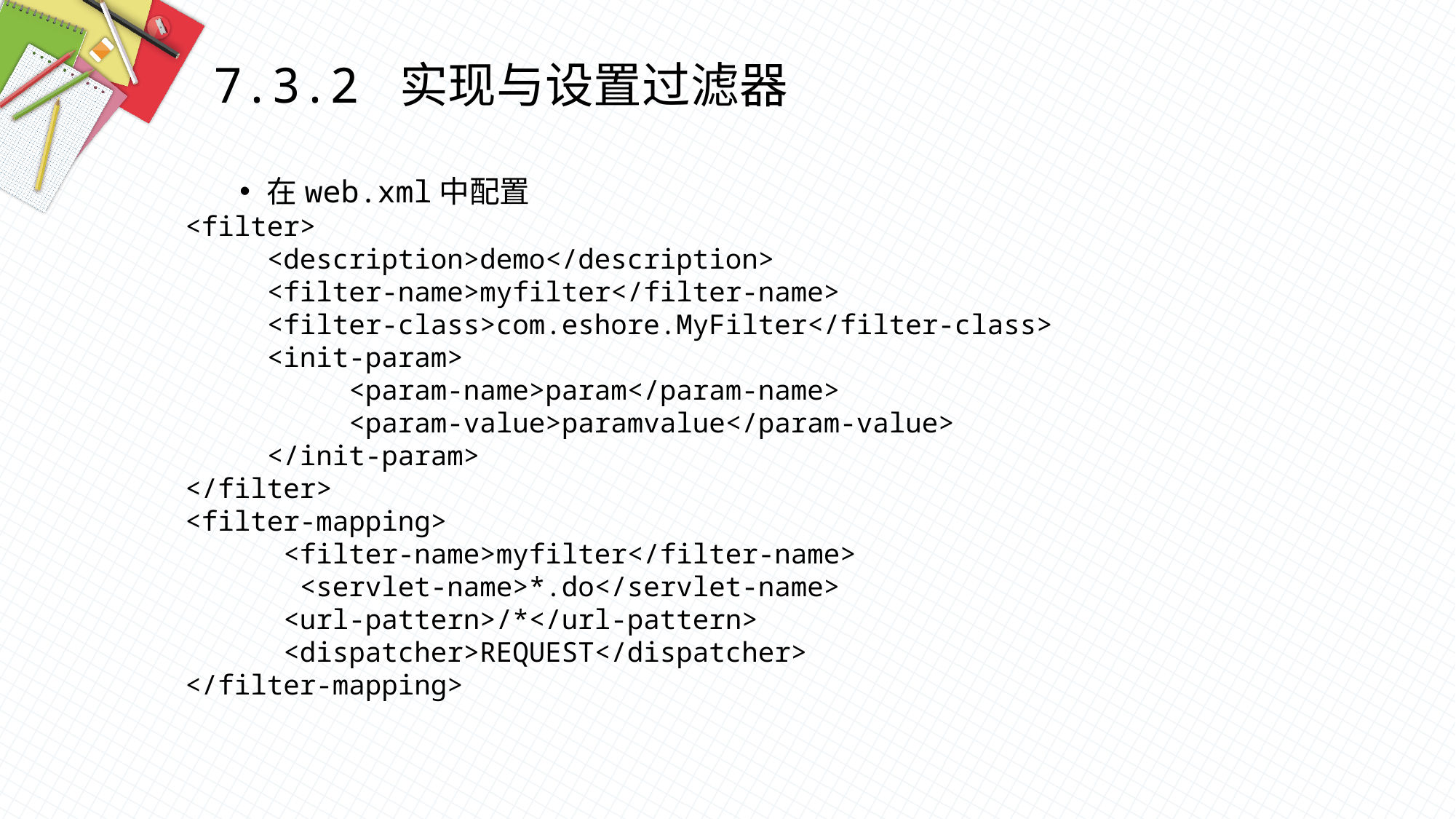

7.3.2 实现与设置过滤器
在web.xml中配置
<filter>
     <description>demo</description>
     <filter-name>myfilter</filter-name>
     <filter-class>com.eshore.MyFilter</filter-class>
     <init-param>
          <param-name>param</param-name>
          <param-value>paramvalue</param-value>
     </init-param>
</filter>
<filter-mapping>
      <filter-name>myfilter</filter-name>
       <servlet-name>*.do</servlet-name>
      <url-pattern>/*</url-pattern>
      <dispatcher>REQUEST</dispatcher>
</filter-mapping>